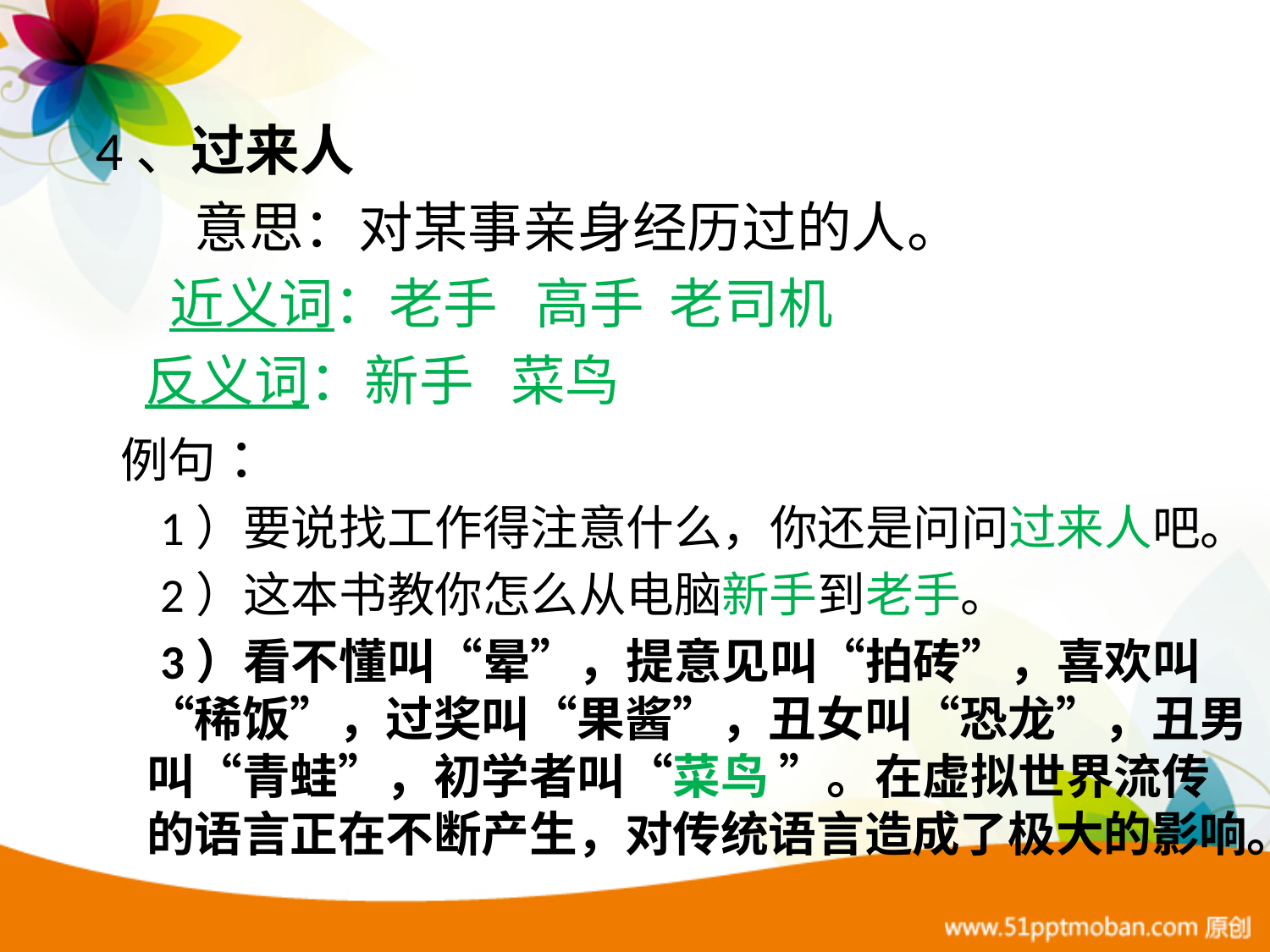

4、过来人
       意思：对某事亲身经历过的人。
     近义词：老手   高手  老司机
   反义词：新手   菜鸟
 例句 ：
      1）要说找工作得注意什么，你还是问问过来人吧。
      2）这本书教你怎么从电脑新手到老手。
      3）看不懂叫“晕”，提意见叫“拍砖”，喜欢叫“稀饭”，过奖叫“果酱”，丑女叫“恐龙”，丑男叫“青蛙”，初学者叫“菜鸟 ”。在虚拟世界流传的语言正在不断产生，对传统语言造成了极大的影响。